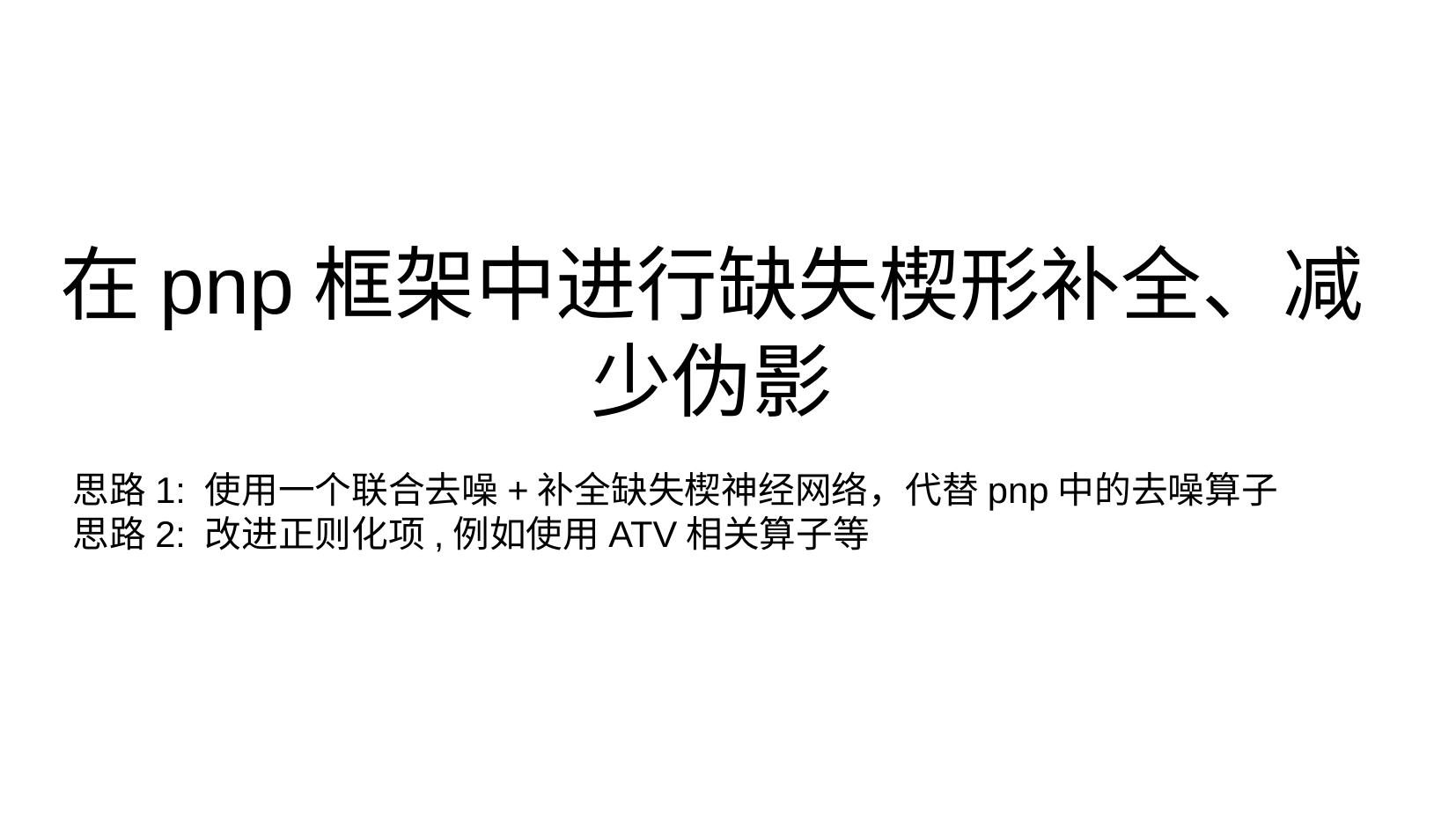

# 在pnp框架中进行缺失楔形补全、减少伪影
思路1: 使用一个联合去噪+补全缺失楔神经网络，代替pnp中的去噪算子
思路2: 改进正则化项,例如使用ATV相关算子等